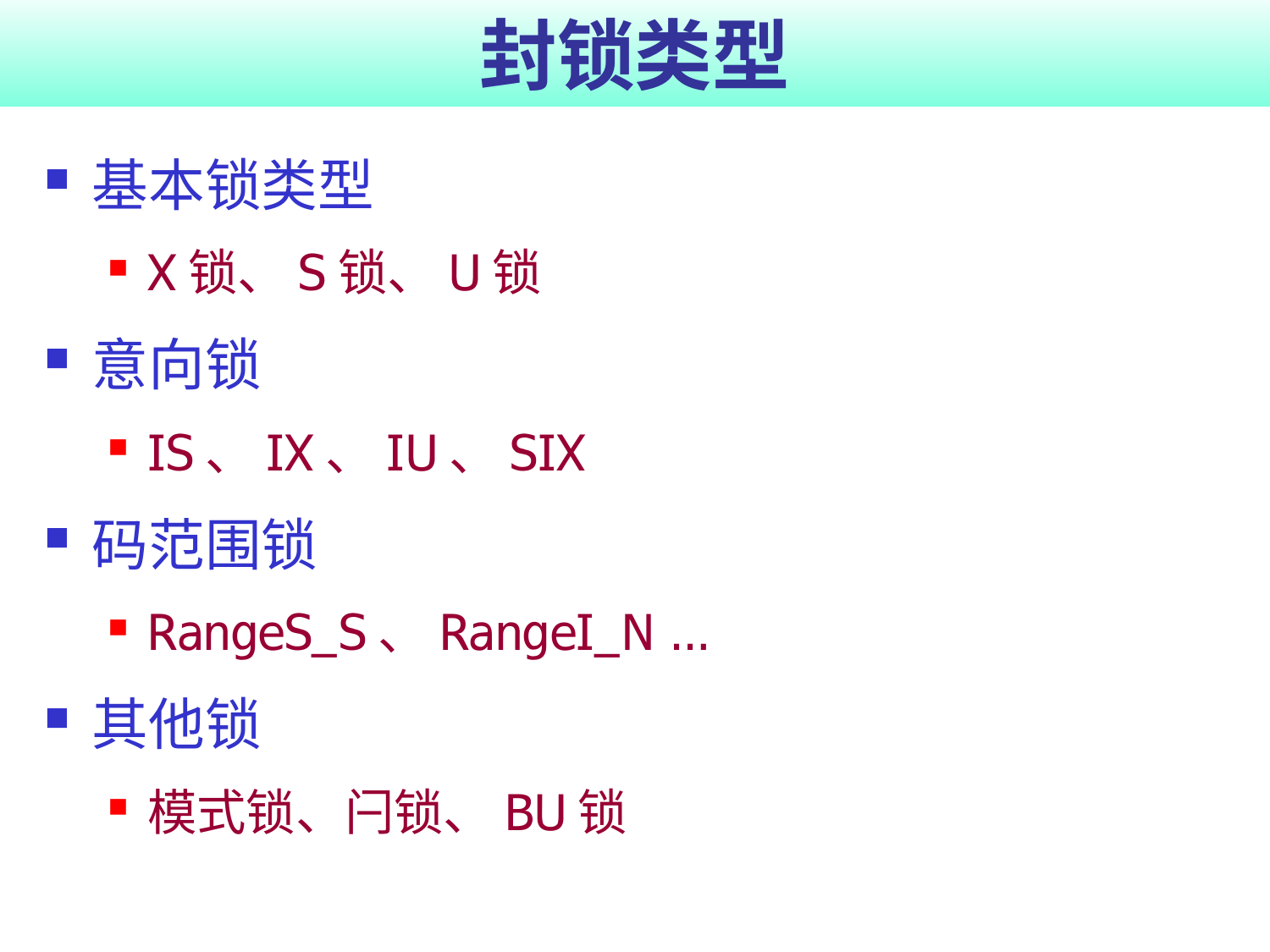

# 封锁类型
基本锁类型
X锁、S锁、U锁
意向锁
IS、IX、IU、SIX
码范围锁
RangeS_S、RangeI_N …
其他锁
模式锁、闩锁、BU锁